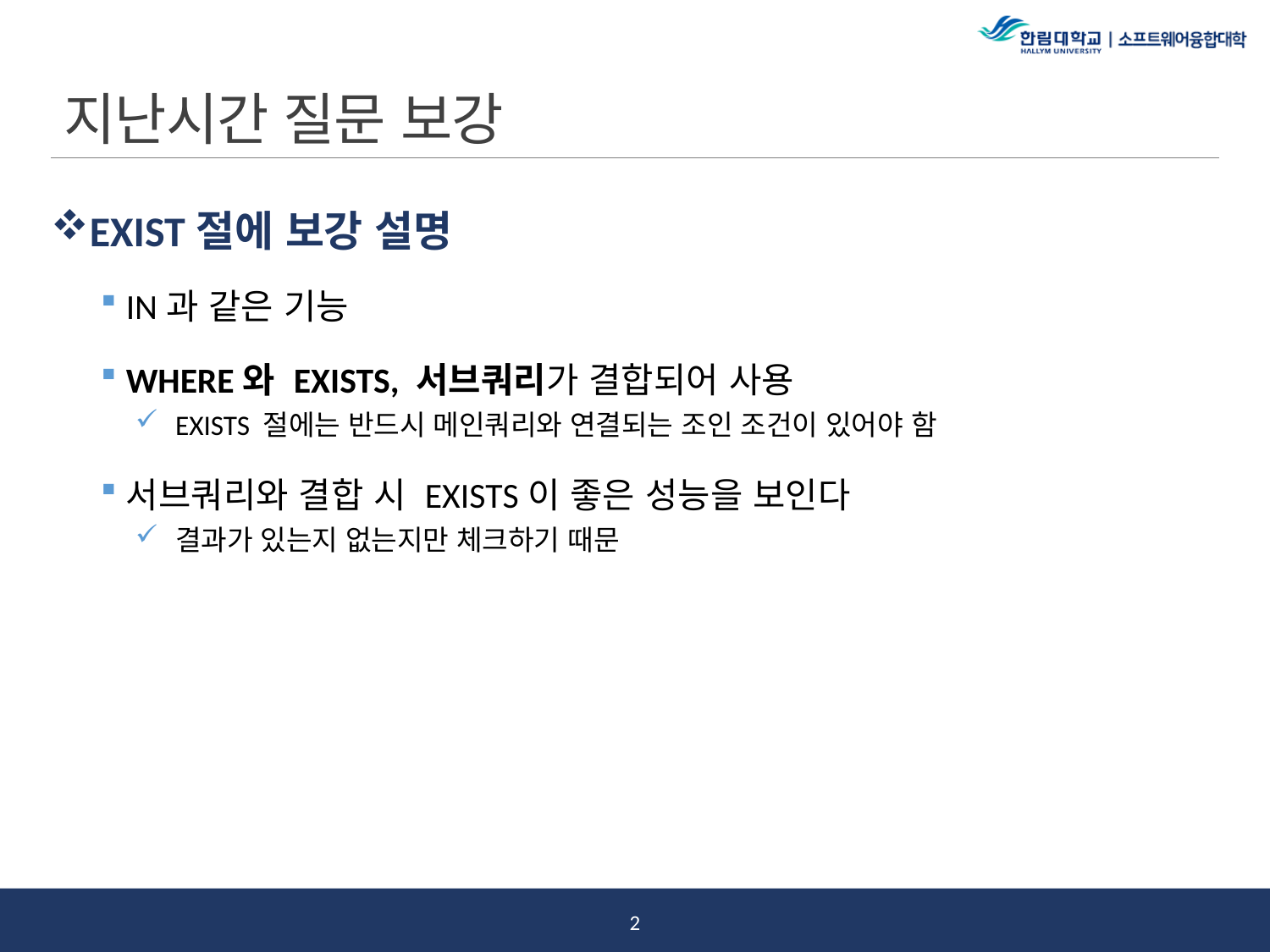

# 지난시간 질문 보강
EXIST절에 보강 설명
IN과 같은 기능
WHERE와 EXISTS, 서브쿼리가 결합되어 사용
EXISTS 절에는 반드시 메인쿼리와 연결되는 조인 조건이 있어야 함
서브쿼리와 결합 시 EXISTS이 좋은 성능을 보인다
결과가 있는지 없는지만 체크하기 때문
2